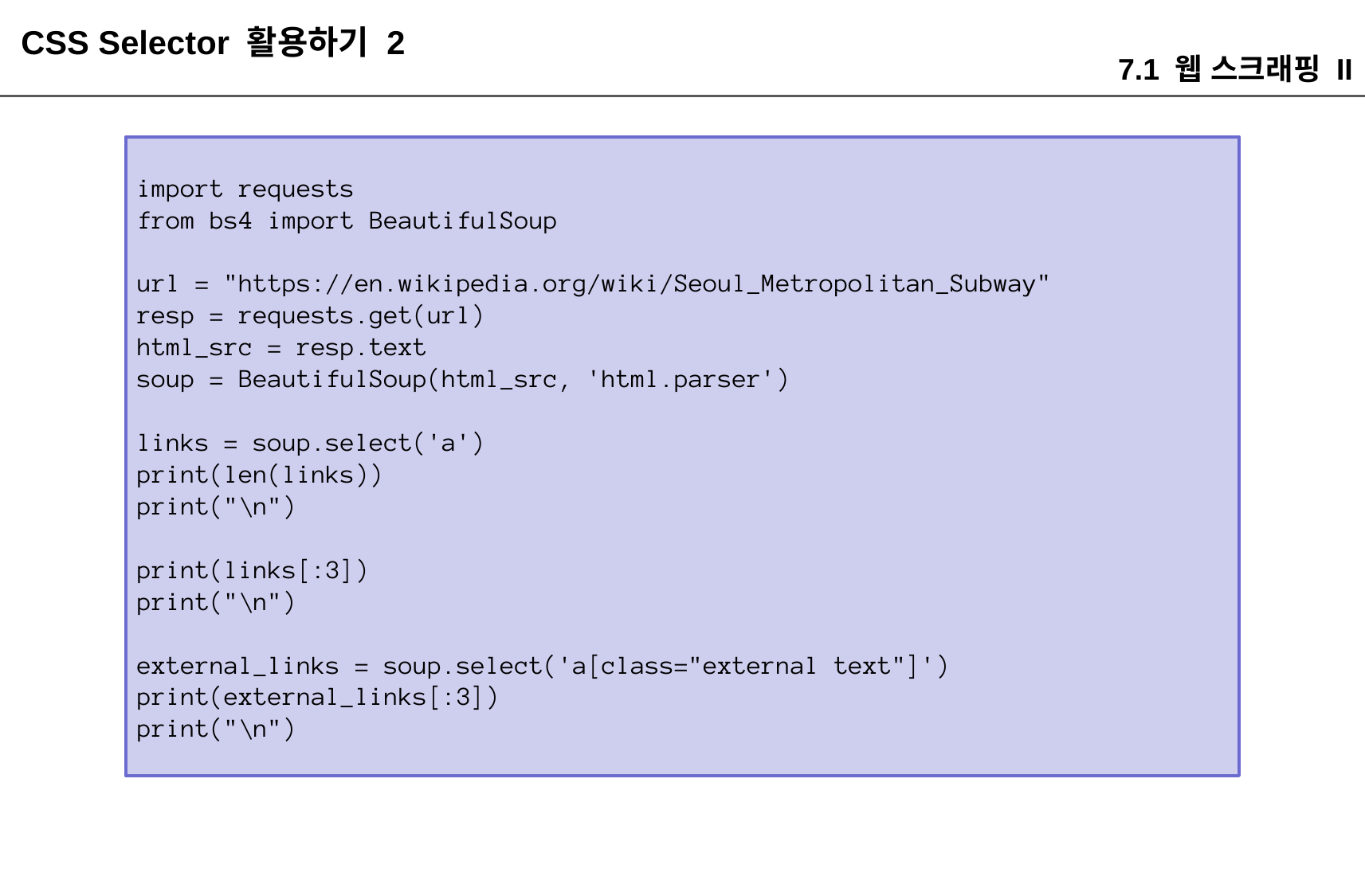

CSS Selector 활용하기 2
7.1 웹 스크래핑 II
import requests
from bs4 import BeautifulSoup

url = "https://en.wikipedia.org/wiki/Seoul_Metropolitan_Subway"
resp = requests.get(url)
html_src = resp.text
soup = BeautifulSoup(html_src, 'html.parser')

links = soup.select('a')
print(len(links))
print("\n")

print(links[:3])
print("\n")

external_links = soup.select('a[class="external text"]')
print(external_links[:3])
print("\n")